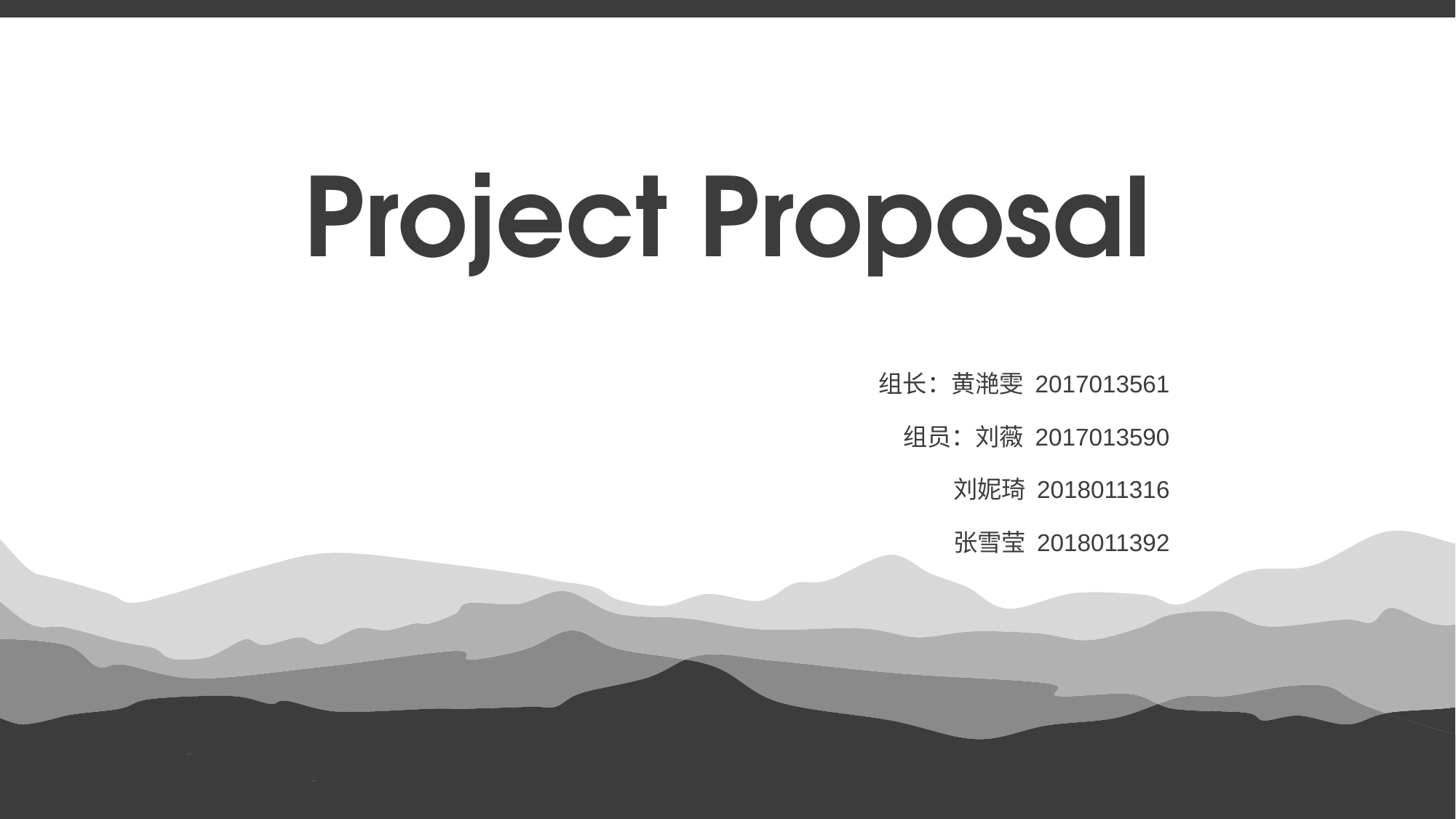

Project Proposal
组长：黄滟雯 2017013561
组员：刘薇 2017013590
刘妮琦 2018011316
张雪莹 2018011392